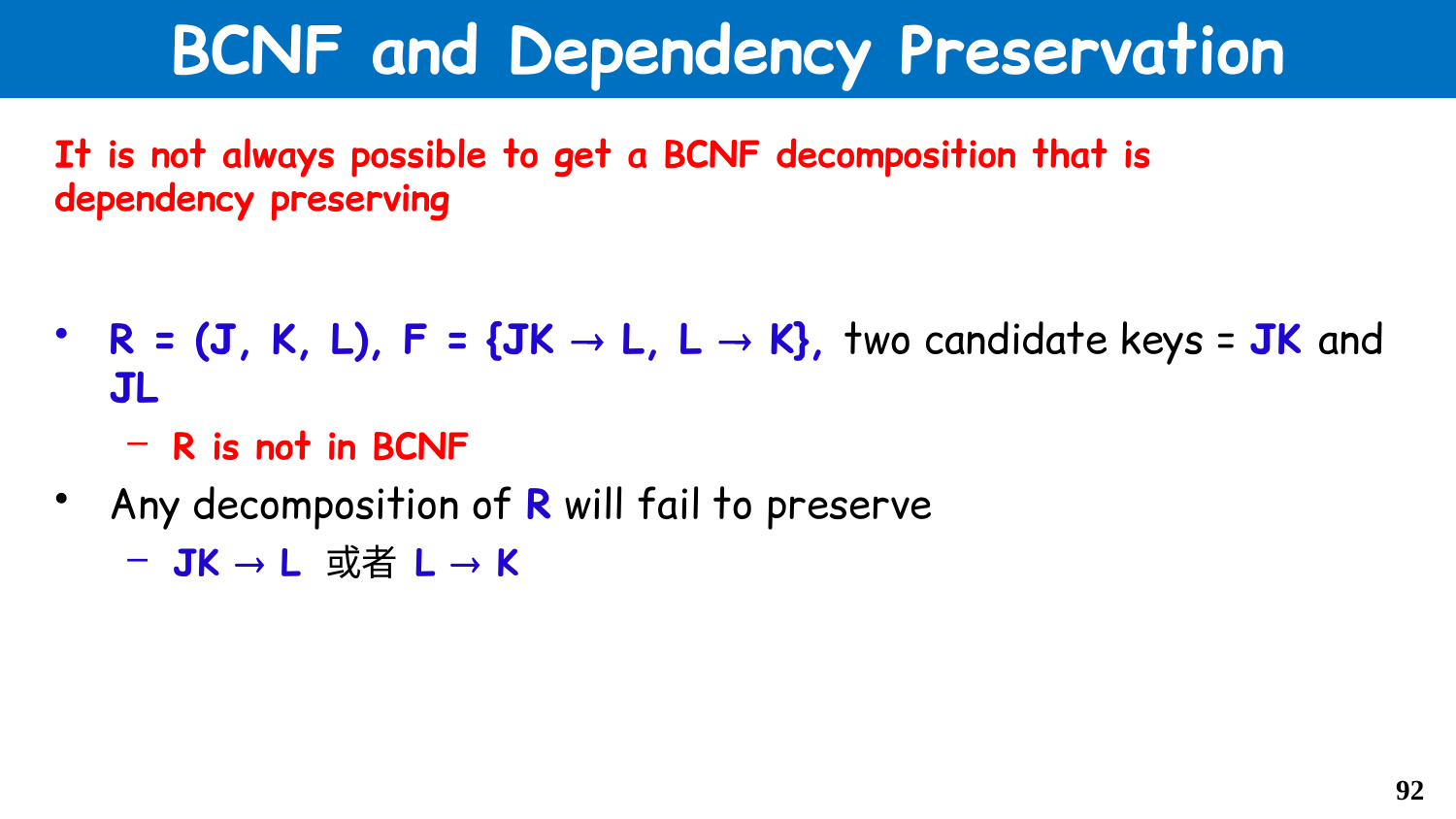

# BCNF and Dependency Preservation
It is not always possible to get a BCNF decomposition that is dependency preserving
R = (J, K, L), F = {JK → L, L → K}, two candidate keys = JK and JL
R is not in BCNF
Any decomposition of R will fail to preserve
JK → L 或者 L → K